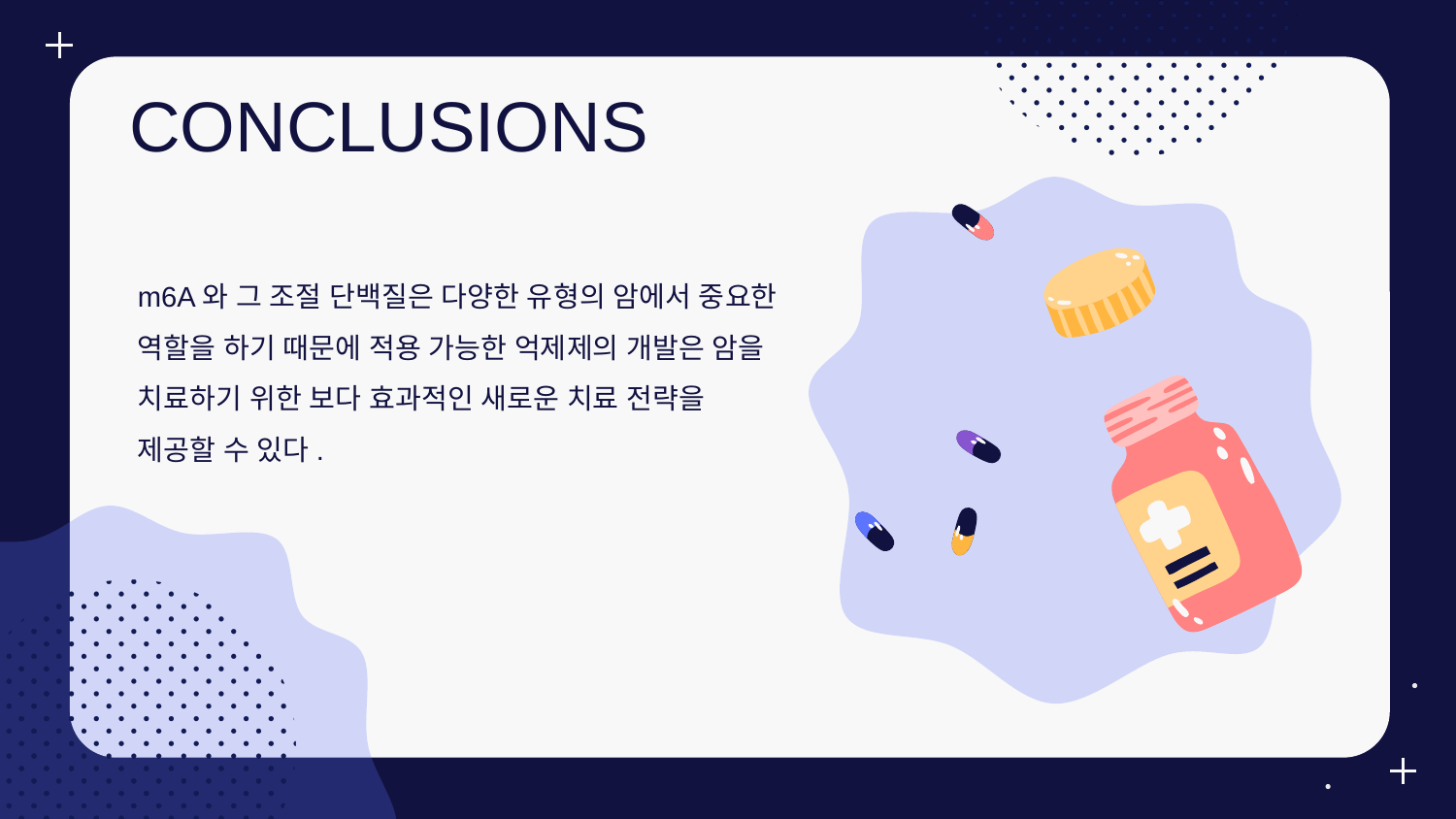

# CONCLUSIONS

m6A와 그 조절 단백질은 다양한 유형의 암에서 중요한 역할을 하기 때문에 적용 가능한 억제제의 개발은 암을 치료하기 위한 보다 효과적인 새로운 치료 전략을 제공할 수 있다.